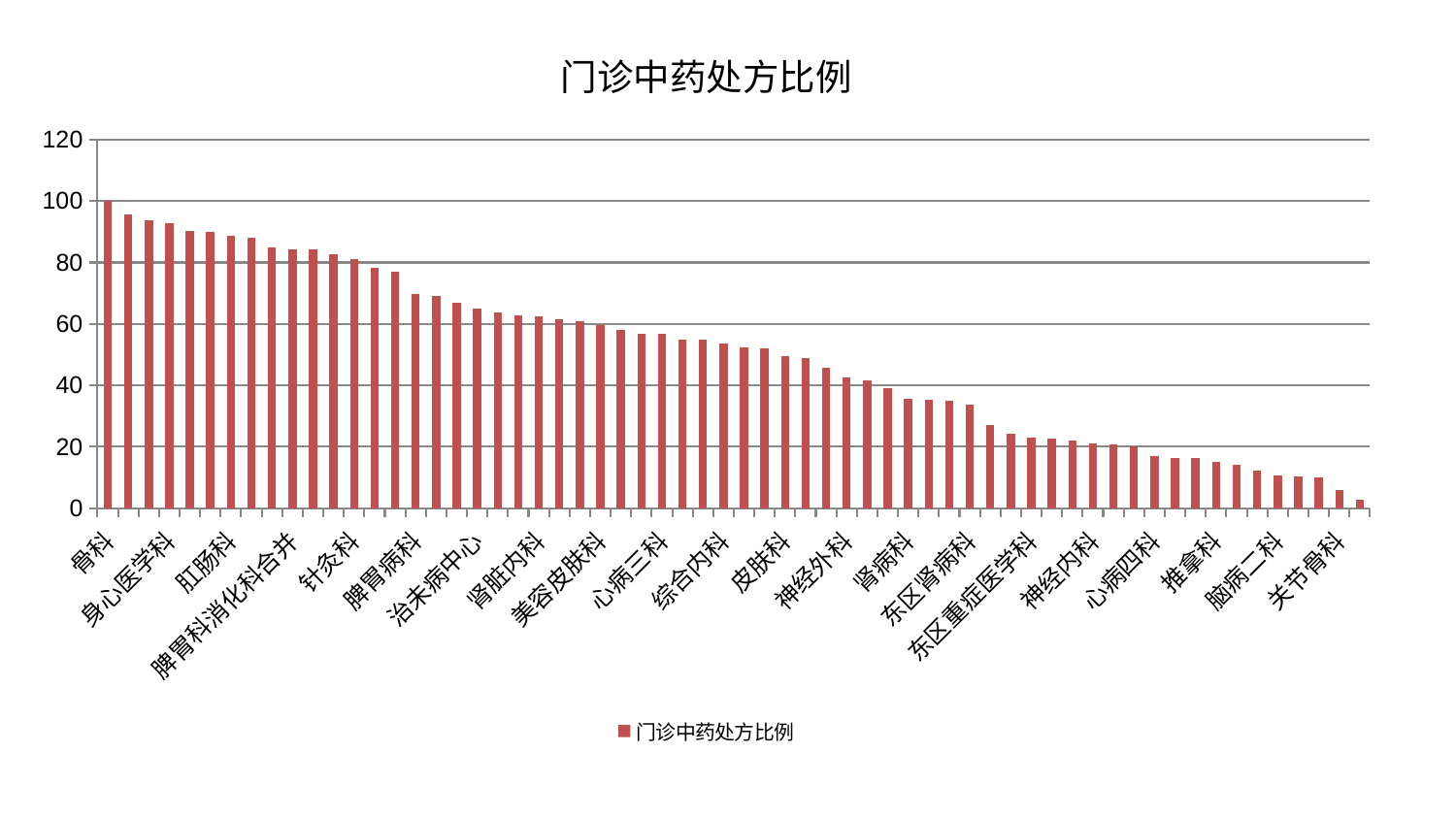

### Chart: 门诊中药处方比例

| Category | 门诊中药处方比例 |
|---|---|
| 骨科 | 100.0 |
| 小儿推拿科 | 95.57381274482452 |
| 肝胆外科 | 93.804402770566 |
| 身心医学科 | 92.8561786287325 |
| 妇科 | 90.36366624971579 |
| 内分泌科 | 89.87093481615796 |
| 肛肠科 | 88.72207950111886 |
| 儿科 | 88.1049073579168 |
| 微创骨科 | 84.98197632681355 |
| 脾胃科消化科合并 | 84.31222132675249 |
| 妇科妇二科合并 | 84.15444911381287 |
| 心血管内科 | 82.8023982482877 |
| 针灸科 | 81.26856790595762 |
| 产科 | 78.12278259751835 |
| 中医经典科 | 77.16423633766149 |
| 脾胃病科 | 69.72042587504737 |
| 血液科 | 69.18605219719065 |
| 普通外科 | 66.8757071544821 |
| 治未病中心 | 65.14092610538695 |
| 泌尿外科 | 63.68799233976768 |
| 西区重症医学科 | 62.69369220225847 |
| 肾脏内科 | 62.43083056313519 |
| 显微骨科 | 61.42776604355748 |
| 乳腺甲状腺外科 | 61.004404601222035 |
| 美容皮肤科 | 59.64012670246459 |
| 周围血管科 | 58.18493480752293 |
| 风湿病科 | 56.848058436313266 |
| 心病三科 | 56.726623519743754 |
| 眼科 | 55.003183212375546 |
| 中医外治中心 | 54.79245904573335 |
| 综合内科 | 53.708256003529975 |
| 医院 | 52.43294209378566 |
| 耳鼻喉科 | 52.15898809402783 |
| 皮肤科 | 49.52515721741175 |
| 运动损伤骨科 | 48.85181822872813 |
| 脑病一科 | 45.6309690469745 |
| 神经外科 | 42.70378974907063 |
| 妇二科 | 41.65528180489895 |
| 老年医学科 | 38.975687783451576 |
| 肾病科 | 35.70034580477808 |
| 口腔科 | 35.41573869537071 |
| 肿瘤内科 | 34.888371865301536 |
| 东区肾病科 | 33.74116698524148 |
| 肝病科 | 27.173355355956286 |
| 重症医学科 | 24.397336628641852 |
| 东区重症医学科 | 23.11335349585988 |
| 脑病三科 | 22.685732903545674 |
| 康复科 | 21.88624766363121 |
| 神经内科 | 21.04743201570529 |
| 男科 | 20.757172381966924 |
| 心病二科 | 20.003509120001194 |
| 心病四科 | 17.093467999417044 |
| 胸外科 | 16.408746790898032 |
| 消化内科 | 16.320057919224574 |
| 推拿科 | 14.99443574143804 |
| 脊柱骨科 | 14.077004213914911 |
| 呼吸内科 | 12.134807660146674 |
| 脑病二科 | 10.625558430330218 |
| 心病一科 | 10.212506034243152 |
| 小儿骨科 | 9.97059827308635 |
| 关节骨科 | 6.092720610991398 |
| 创伤骨科 | 2.612328257194707 |
68